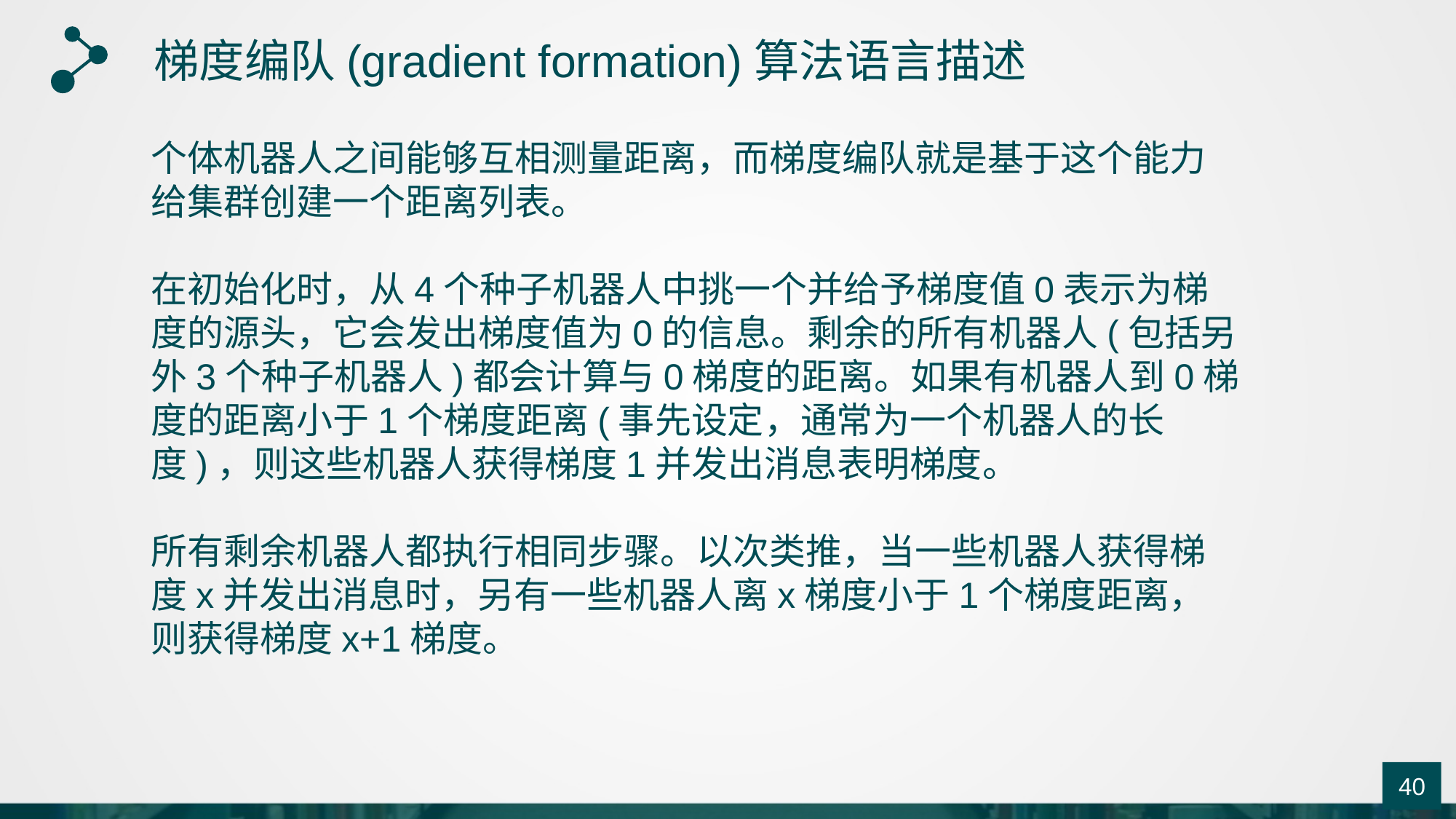

梯度编队(gradient formation)算法语言描述
个体机器人之间能够互相测量距离，而梯度编队就是基于这个能力给集群创建一个距离列表。

在初始化时，从4个种子机器人中挑一个并给予梯度值0表示为梯度的源头，它会发出梯度值为0的信息。剩余的所有机器人(包括另外3个种子机器人)都会计算与0梯度的距离。如果有机器人到0梯度的距离小于1个梯度距离(事先设定，通常为一个机器人的长度)，则这些机器人获得梯度1并发出消息表明梯度。

所有剩余机器人都执行相同步骤。以次类推，当一些机器人获得梯度x并发出消息时，另有一些机器人离x梯度小于1个梯度距离，则获得梯度x+1梯度。